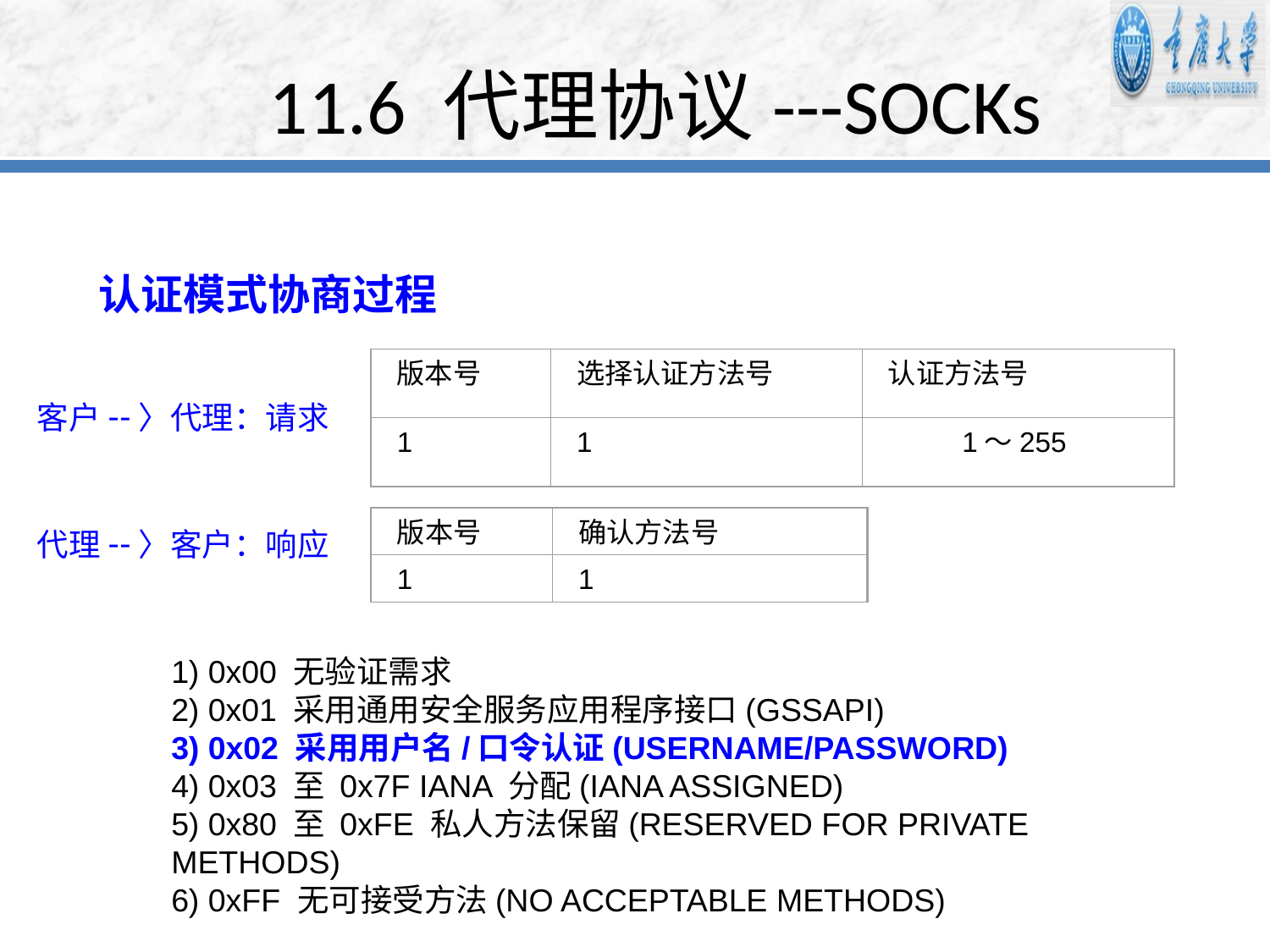

# 11.6 代理协议---SOCKs
认证模式协商过程

版本号

选择认证方法号

认证方法号

1

1

1～255

客户--〉代理：请求

版本号

确认方法号

1

1

代理--〉客户：响应
1) 0x00 无验证需求
2) 0x01 采用通用安全服务应用程序接口(GSSAPI)
3) 0x02 采用用户名/口令认证(USERNAME/PASSWORD)
4) 0x03 至 0x7F IANA 分配(IANA ASSIGNED)
5) 0x80 至 0xFE 私人方法保留(RESERVED FOR PRIVATE METHODS)
6) 0xFF 无可接受方法(NO ACCEPTABLE METHODS)